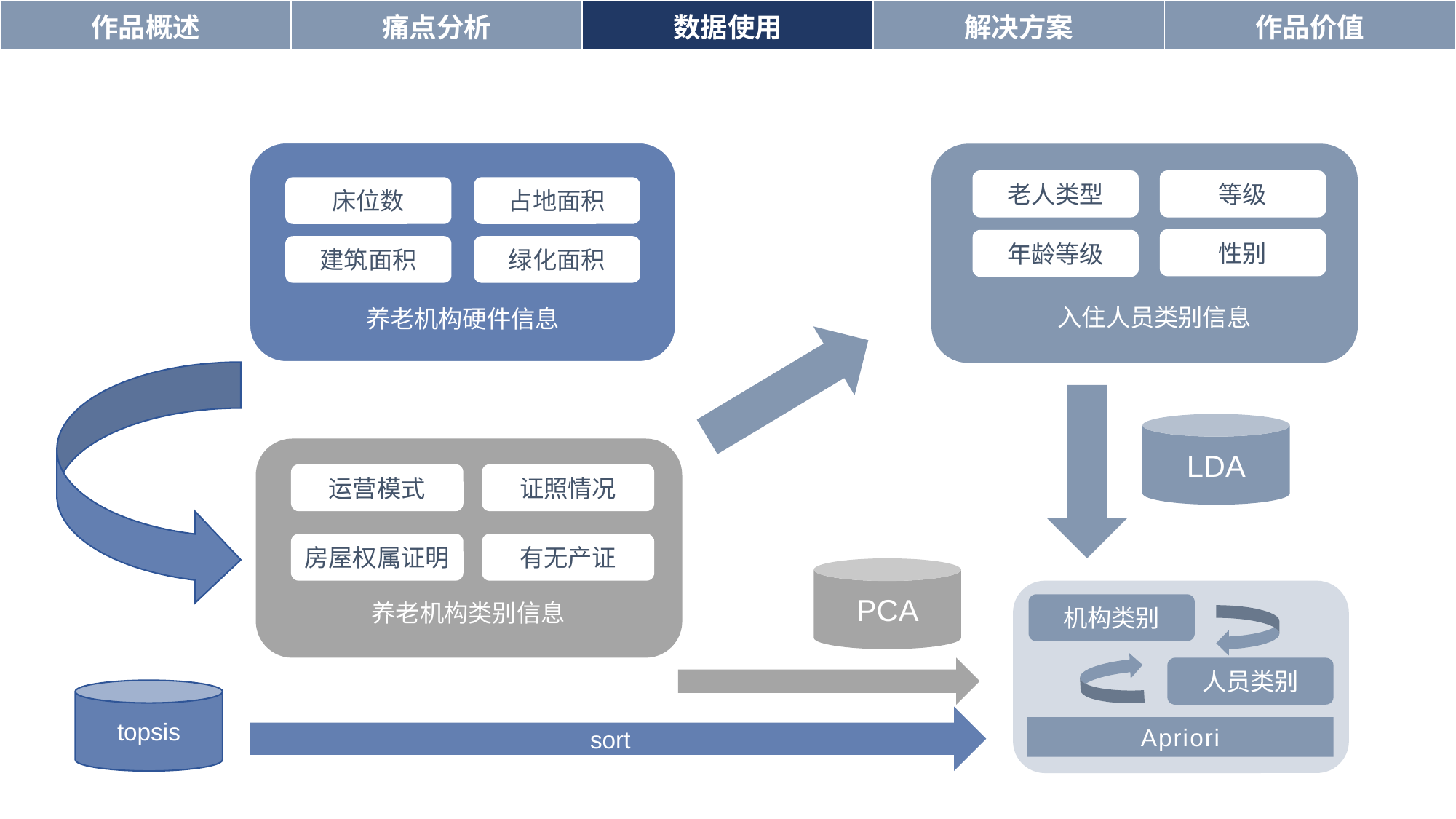

| 作品概述 | 痛点分析 | 数据使用 | 解决方案 | 作品价值 |
| --- | --- | --- | --- | --- |

老人类型
等级
床位数
占地面积
性别
年龄等级
建筑面积
绿化面积

入住人员类别信息
养老机构硬件信息

LDA

运营模式
证照情况
房屋权属证明
有无产证
PCA

机构类别

人员类别
Apriori
养老机构类别信息

topsis
sort